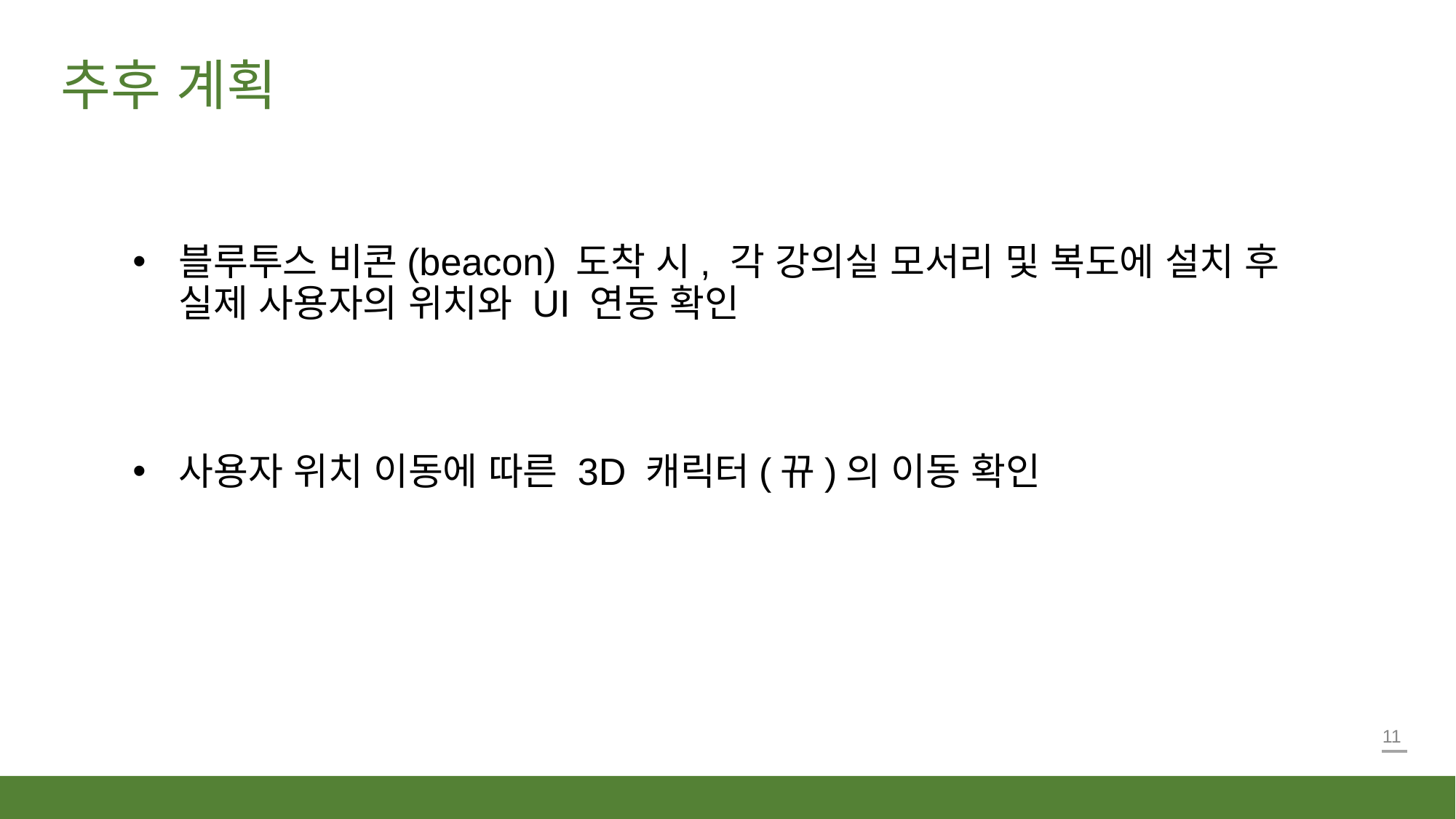

추후 계획

블루투스 비콘(beacon) 도착 시, 각 강의실 모서리 및 복도에 설치 후 실제 사용자의 위치와 UI 연동 확인

사용자 위치 이동에 따른 3D 캐릭터(뀨)의 이동 확인